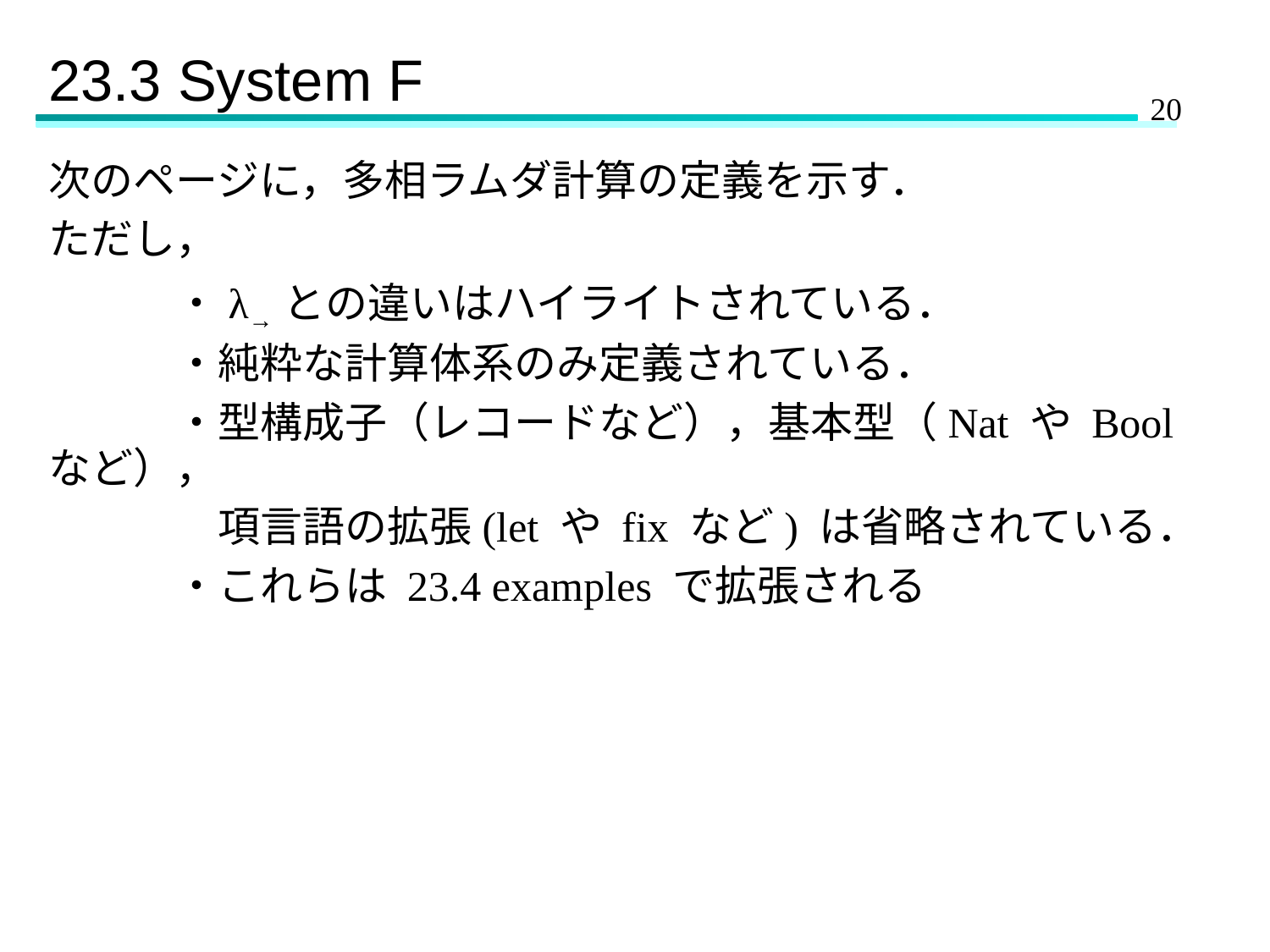

# 23.3 System F
次のページに，多相ラムダ計算の定義を示す．
ただし，
	・λ→との違いはハイライトされている．
	・純粋な計算体系のみ定義されている．
	・型構成子（レコードなど），基本型（Nat や Bool など），
	　項言語の拡張(let や fix など) は省略されている．
	・これらは 23.4 examples で拡張される